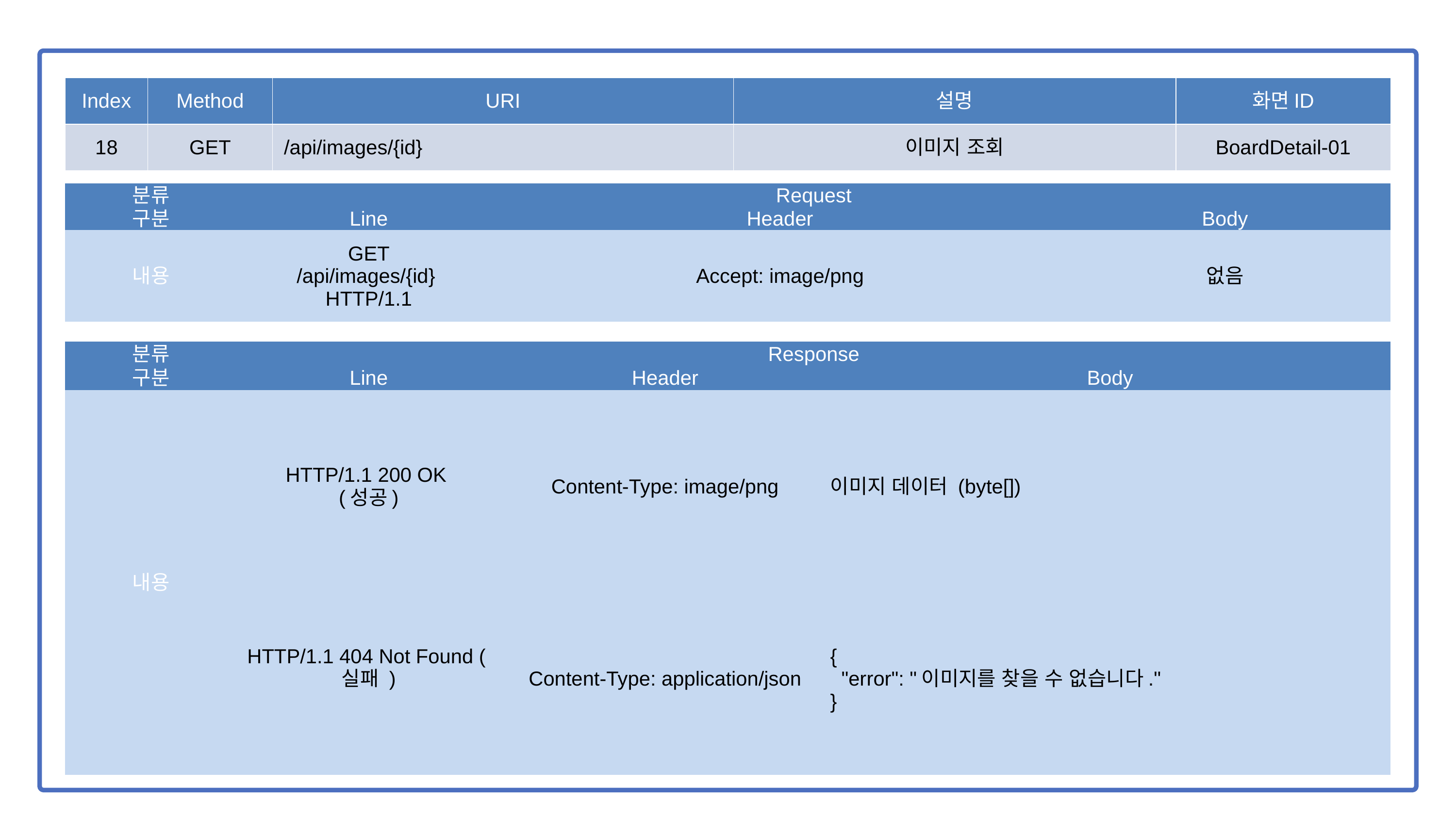

| Index | Method | URI | 설명 | 화면ID |
| --- | --- | --- | --- | --- |
| 18 | GET | /api/images/{id} | 이미지 조회 | BoardDetail-01 |
| 분류 | Request |  |  |
| --- | --- | --- | --- |
| 구분 | Line | Header | Body |
| 내용 | GET /api/images/{id} HTTP/1.1 | Accept: image/png | 없음 |
| 분류 | Response |  |  |
| --- | --- | --- | --- |
| 구분 | Line | Header | Body |
| 내용 | HTTP/1.1 200 OK (성공) | Content-Type: image/png | 이미지 데이터 (byte[]) |
|  | HTTP/1.1 404 Not Found (실패 ) | Content-Type: application/json | { "error": "이미지를 찾을 수 없습니다." } |